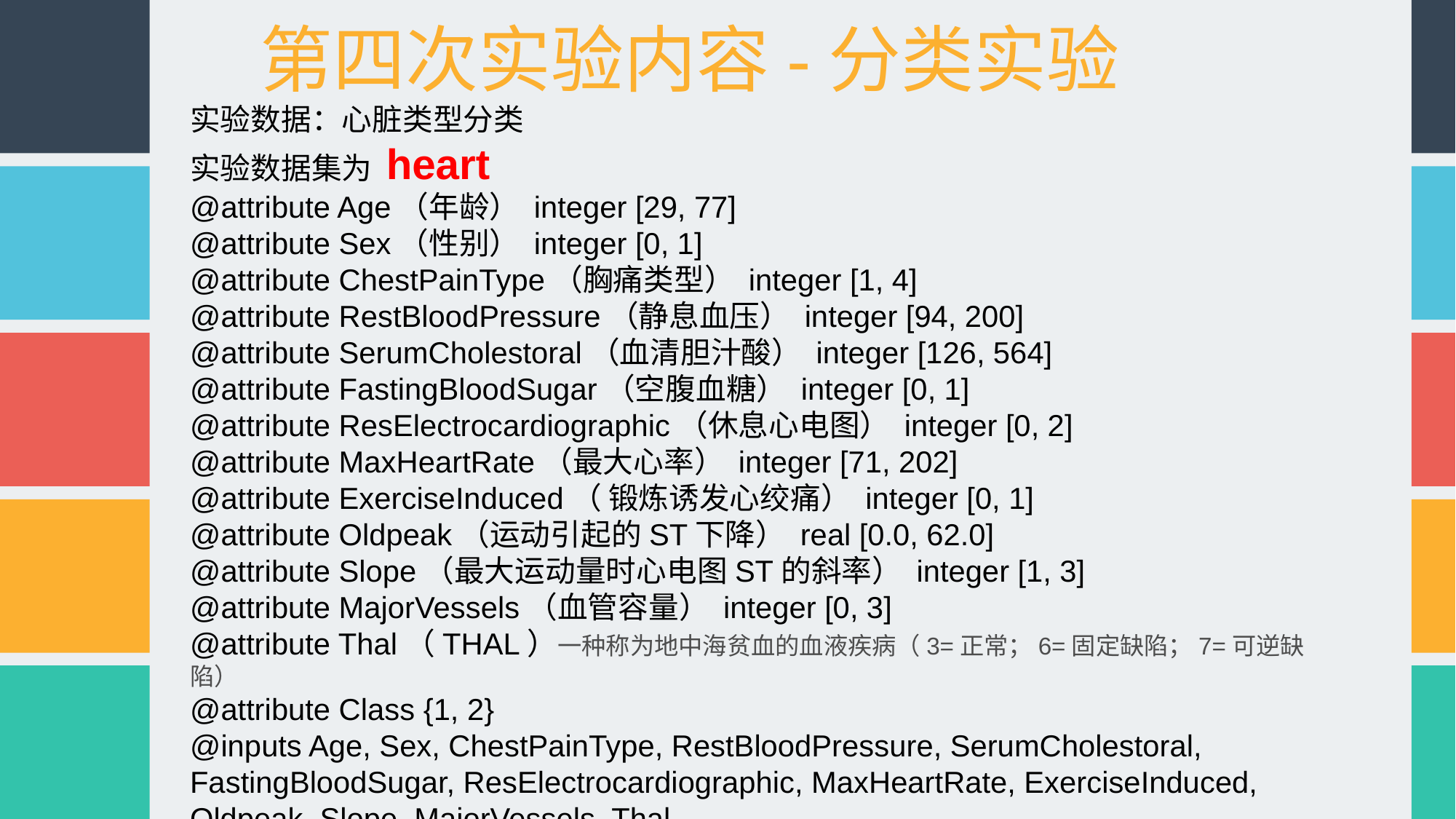

第四次实验内容-分类实验
实验数据：心脏类型分类
实验数据集为 heart
@attribute Age（年龄） integer [29, 77]
@attribute Sex（性别） integer [0, 1]
@attribute ChestPainType（胸痛类型） integer [1, 4]
@attribute RestBloodPressure（静息血压） integer [94, 200]
@attribute SerumCholestoral（血清胆汁酸） integer [126, 564]
@attribute FastingBloodSugar（空腹血糖） integer [0, 1]
@attribute ResElectrocardiographic（休息心电图） integer [0, 2]
@attribute MaxHeartRate（最大心率） integer [71, 202]
@attribute ExerciseInduced（ 锻炼诱发心绞痛） integer [0, 1]
@attribute Oldpeak（运动引起的ST下降） real [0.0, 62.0]
@attribute Slope（最大运动量时心电图ST的斜率） integer [1, 3]
@attribute MajorVessels（血管容量） integer [0, 3]
@attribute Thal（THAL）一种称为地中海贫血的血液疾病（3=正常；6=固定缺陷；7=可逆缺陷）
@attribute Class {1, 2}
@inputs Age, Sex, ChestPainType, RestBloodPressure, SerumCholestoral, FastingBloodSugar, ResElectrocardiographic, MaxHeartRate, ExerciseInduced, Oldpeak, Slope, MajorVessels, Thal